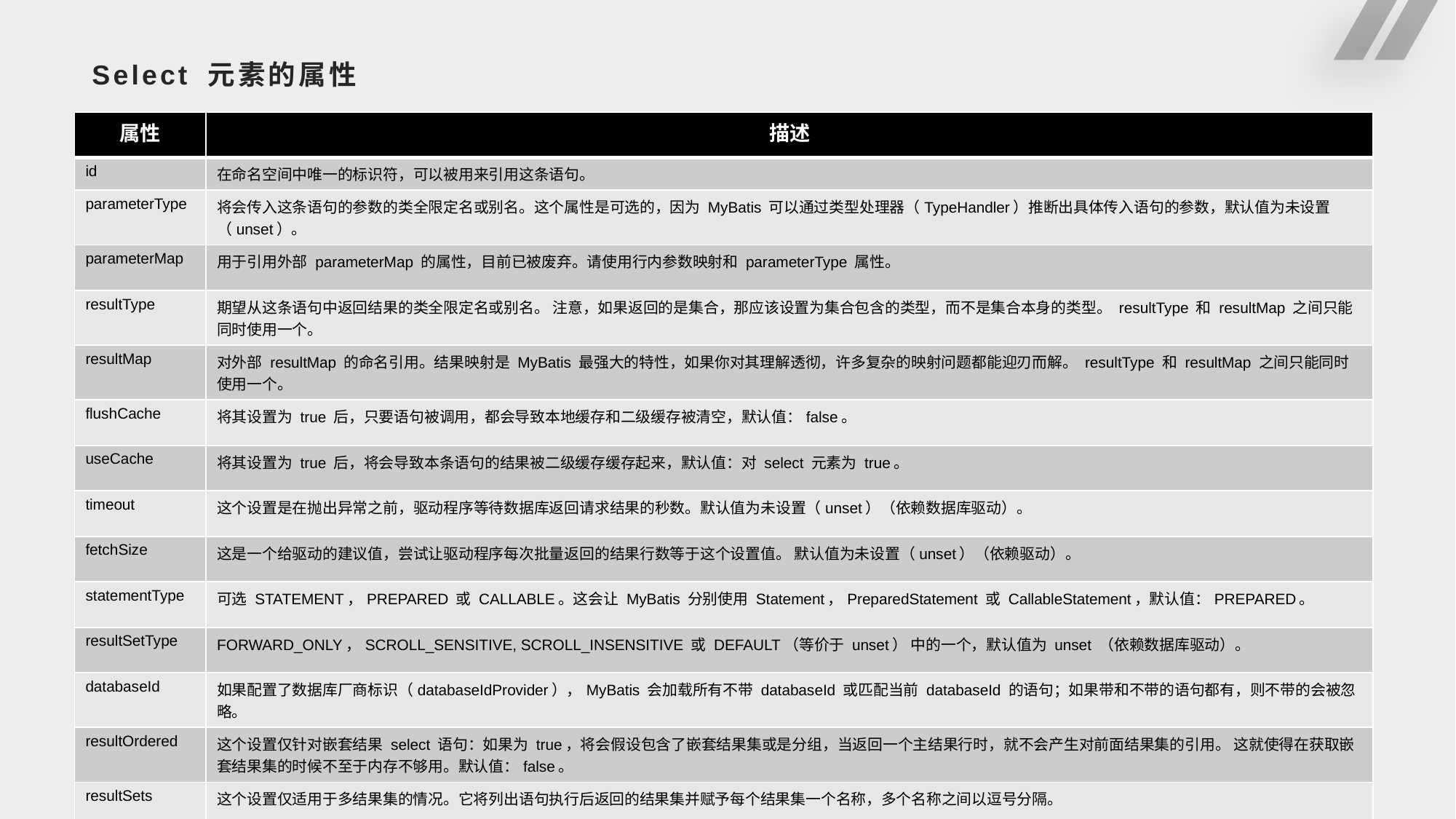

# Select 元素的属性
| 属性 | 描述 |
| --- | --- |
| id | 在命名空间中唯一的标识符，可以被用来引用这条语句。 |
| parameterType | 将会传入这条语句的参数的类全限定名或别名。这个属性是可选的，因为 MyBatis 可以通过类型处理器（TypeHandler）推断出具体传入语句的参数，默认值为未设置（unset）。 |
| parameterMap | 用于引用外部 parameterMap 的属性，目前已被废弃。请使用行内参数映射和 parameterType 属性。 |
| resultType | 期望从这条语句中返回结果的类全限定名或别名。 注意，如果返回的是集合，那应该设置为集合包含的类型，而不是集合本身的类型。 resultType 和 resultMap 之间只能同时使用一个。 |
| resultMap | 对外部 resultMap 的命名引用。结果映射是 MyBatis 最强大的特性，如果你对其理解透彻，许多复杂的映射问题都能迎刃而解。 resultType 和 resultMap 之间只能同时使用一个。 |
| flushCache | 将其设置为 true 后，只要语句被调用，都会导致本地缓存和二级缓存被清空，默认值：false。 |
| useCache | 将其设置为 true 后，将会导致本条语句的结果被二级缓存缓存起来，默认值：对 select 元素为 true。 |
| timeout | 这个设置是在抛出异常之前，驱动程序等待数据库返回请求结果的秒数。默认值为未设置（unset）（依赖数据库驱动）。 |
| fetchSize | 这是一个给驱动的建议值，尝试让驱动程序每次批量返回的结果行数等于这个设置值。 默认值为未设置（unset）（依赖驱动）。 |
| statementType | 可选 STATEMENT，PREPARED 或 CALLABLE。这会让 MyBatis 分别使用 Statement，PreparedStatement 或 CallableStatement，默认值：PREPARED。 |
| resultSetType | FORWARD\_ONLY，SCROLL\_SENSITIVE, SCROLL\_INSENSITIVE 或 DEFAULT（等价于 unset） 中的一个，默认值为 unset （依赖数据库驱动）。 |
| databaseId | 如果配置了数据库厂商标识（databaseIdProvider），MyBatis 会加载所有不带 databaseId 或匹配当前 databaseId 的语句；如果带和不带的语句都有，则不带的会被忽略。 |
| resultOrdered | 这个设置仅针对嵌套结果 select 语句：如果为 true，将会假设包含了嵌套结果集或是分组，当返回一个主结果行时，就不会产生对前面结果集的引用。 这就使得在获取嵌套结果集的时候不至于内存不够用。默认值：false。 |
| resultSets | 这个设置仅适用于多结果集的情况。它将列出语句执行后返回的结果集并赋予每个结果集一个名称，多个名称之间以逗号分隔。 |